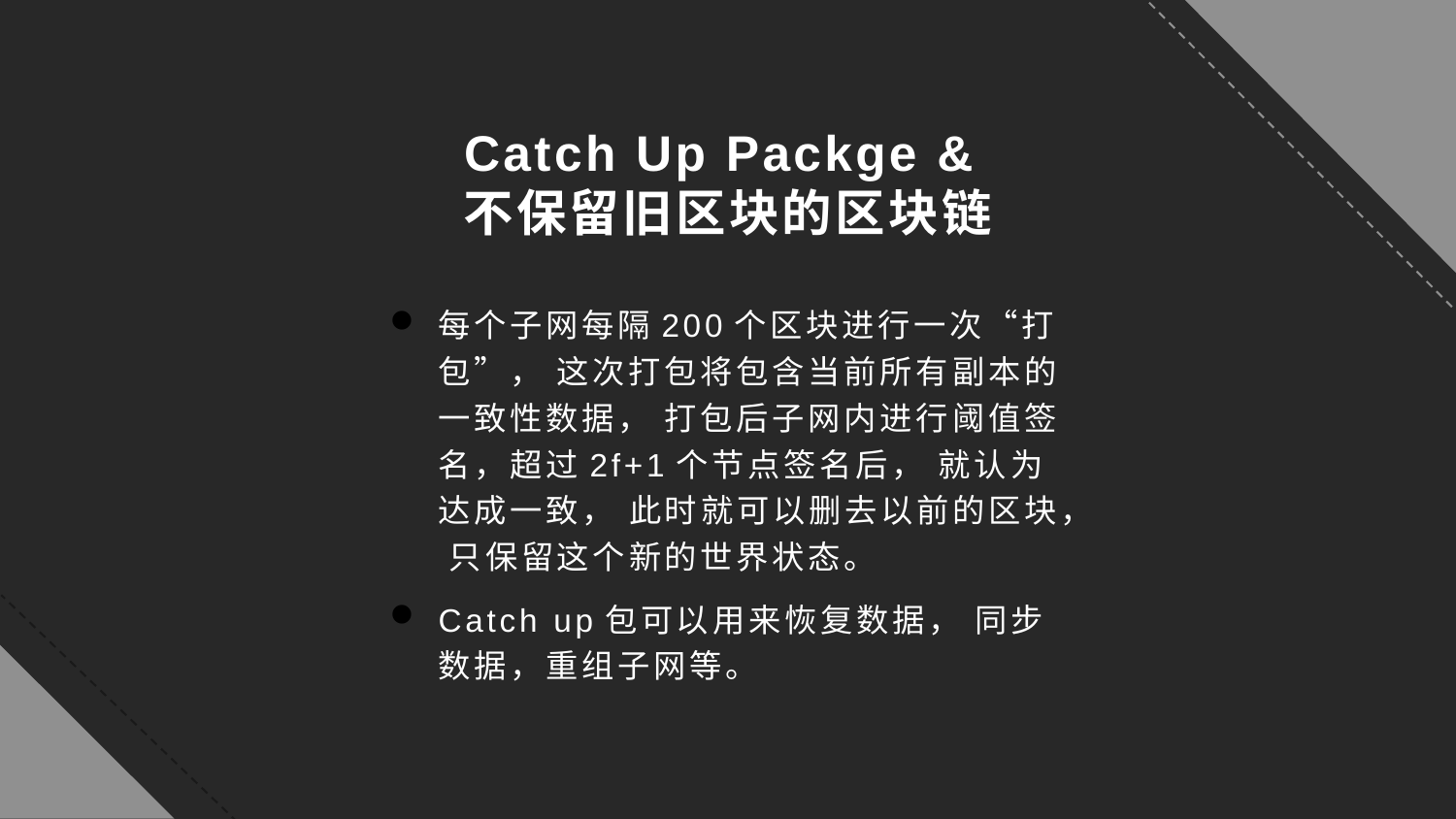

Catch Up Packge &
不保留旧区块的区块链
每个子网每隔200个区块进行一次“打包”， 这次打包将包含当前所有副本的一致性数据， 打包后子网内进行阈值签名，超过2f+1个节点签名后， 就认为达成一致， 此时就可以删去以前的区块， 只保留这个新的世界状态。
Catch up包可以用来恢复数据， 同步数据，重组子网等。